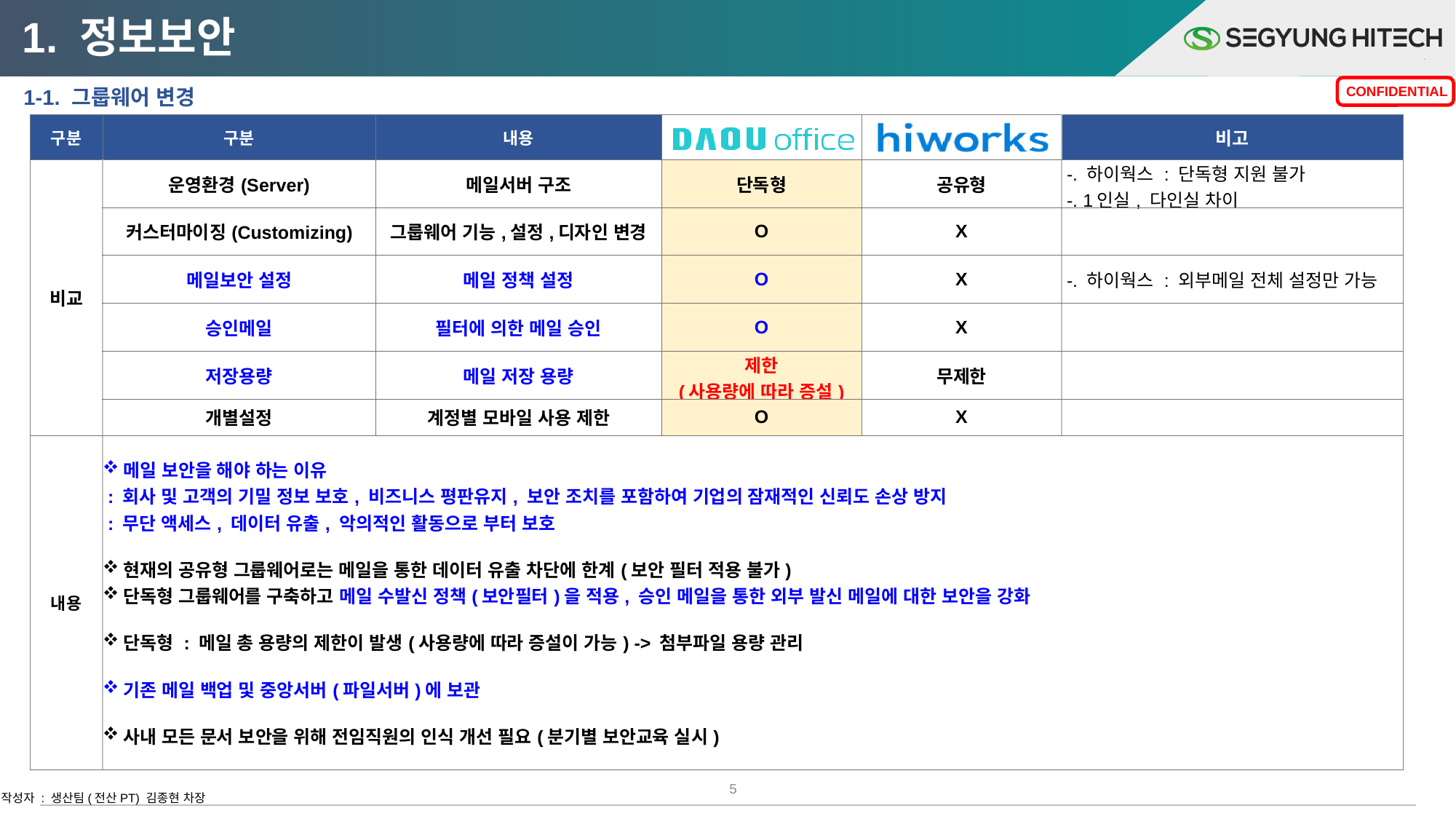

1. 정보보안
 1-1. 그룹웨어 변경
| 구분 | 구분 | 내용 |  |  | 비고 |
| --- | --- | --- | --- | --- | --- |
| 비교 | 운영환경(Server) | 메일서버 구조 | 단독형 | 공유형 | -. 하이웍스 : 단독형 지원 불가 -. 1인실, 다인실 차이 |
|  | 커스터마이징(Customizing) | 그룹웨어 기능,설정,디자인 변경 | O | X |  |
|  | 메일보안 설정 | 메일 정책 설정 | O | X | -. 하이웍스 : 외부메일 전체 설정만 가능 |
|  | 승인메일 | 필터에 의한 메일 승인 | O | X |  |
|  | 저장용량 | 메일 저장 용량 | 제한 (사용량에 따라 증설) | 무제한 |  |
|  | 개별설정 | 계정별 모바일 사용 제한 | O | X |  |
| 내용 | 메일 보안을 해야 하는 이유 : 회사 및 고객의 기밀 정보 보호, 비즈니스 평판유지, 보안 조치를 포함하여 기업의 잠재적인 신뢰도 손상 방지 : 무단 액세스, 데이터 유출, 악의적인 활동으로 부터 보호 현재의 공유형 그룹웨어로는 메일을 통한 데이터 유출 차단에 한계(보안 필터 적용 불가) 단독형 그룹웨어를 구축하고 메일 수발신 정책(보안필터)을 적용, 승인 메일을 통한 외부 발신 메일에 대한 보안을 강화 단독형 : 메일 총 용량의 제한이 발생(사용량에 따라 증설이 가능) -> 첨부파일 용량 관리 기존 메일 백업 및 중앙서버(파일서버)에 보관 사내 모든 문서 보안을 위해 전임직원의 인식 개선 필요(분기별 보안교육 실시) |  |  |  |  |
5